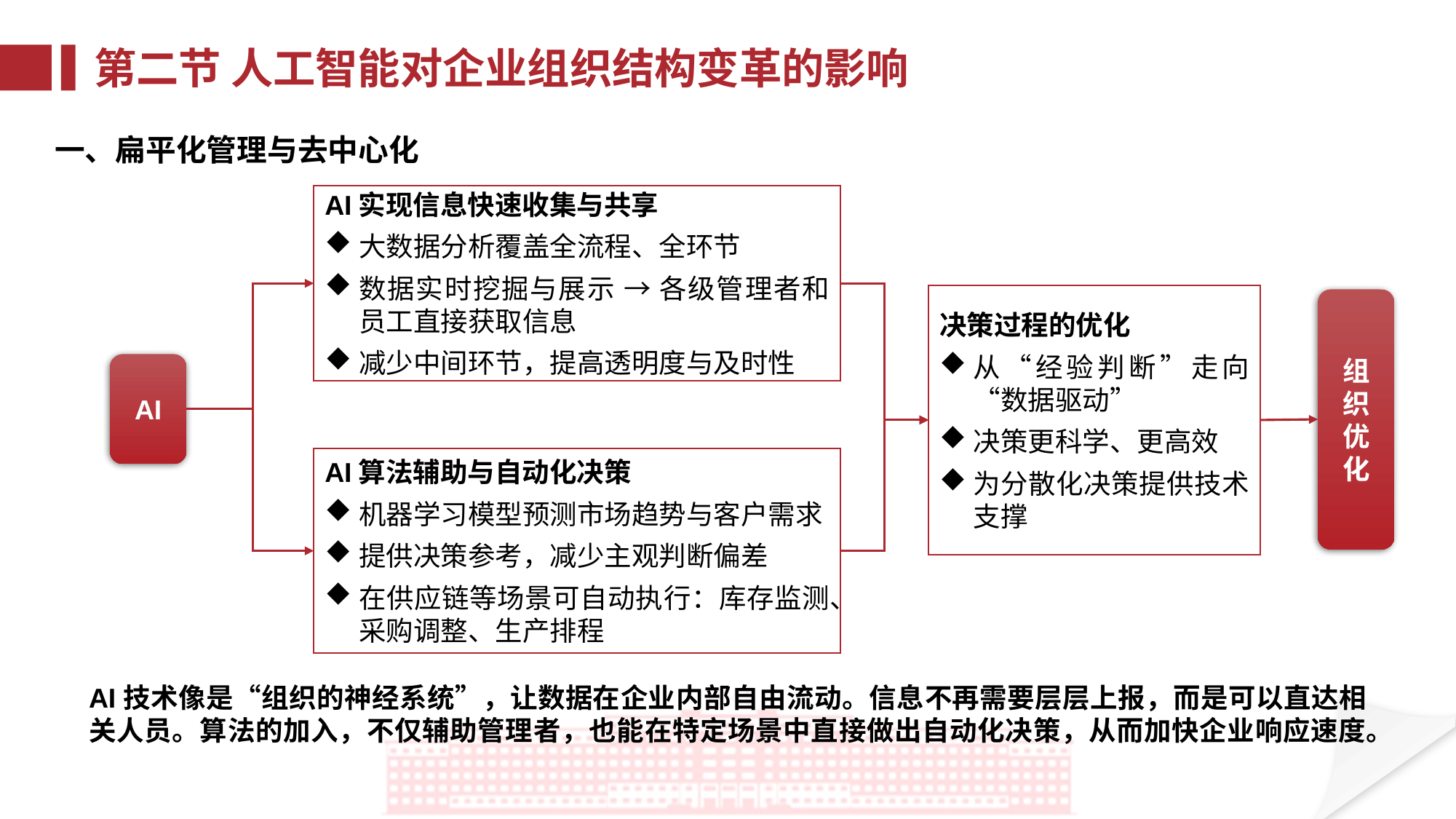

第二节 人工智能对企业组织结构变革的影响
一、扁平化管理与去中心化
AI实现信息快速收集与共享
大数据分析覆盖全流程、全环节
数据实时挖掘与展示 → 各级管理者和员工直接获取信息
减少中间环节，提高透明度与及时性
决策过程的优化
从“经验判断”走向“数据驱动”
决策更科学、更高效
为分散化决策提供技术支撑
组织优化
AI
AI算法辅助与自动化决策
机器学习模型预测市场趋势与客户需求
提供决策参考，减少主观判断偏差
在供应链等场景可自动执行：库存监测、采购调整、生产排程
AI技术像是“组织的神经系统”，让数据在企业内部自由流动。信息不再需要层层上报，而是可以直达相关人员。算法的加入，不仅辅助管理者，也能在特定场景中直接做出自动化决策，从而加快企业响应速度。